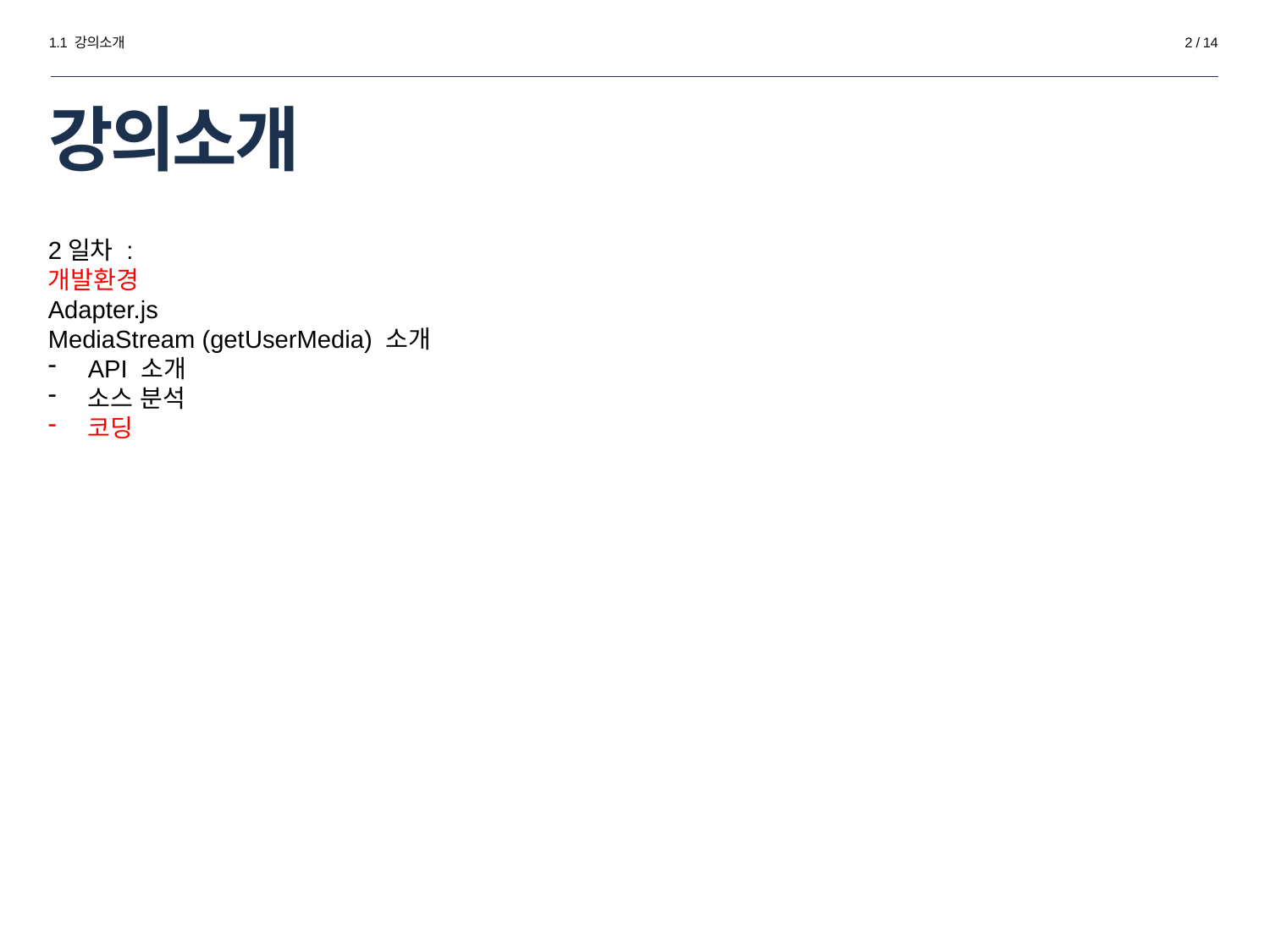

1.1 강의소개
2 / 14
# 강의소개

2일차 :
개발환경
Adapter.js
MediaStream (getUserMedia) 소개
API 소개
소스 분석
코딩